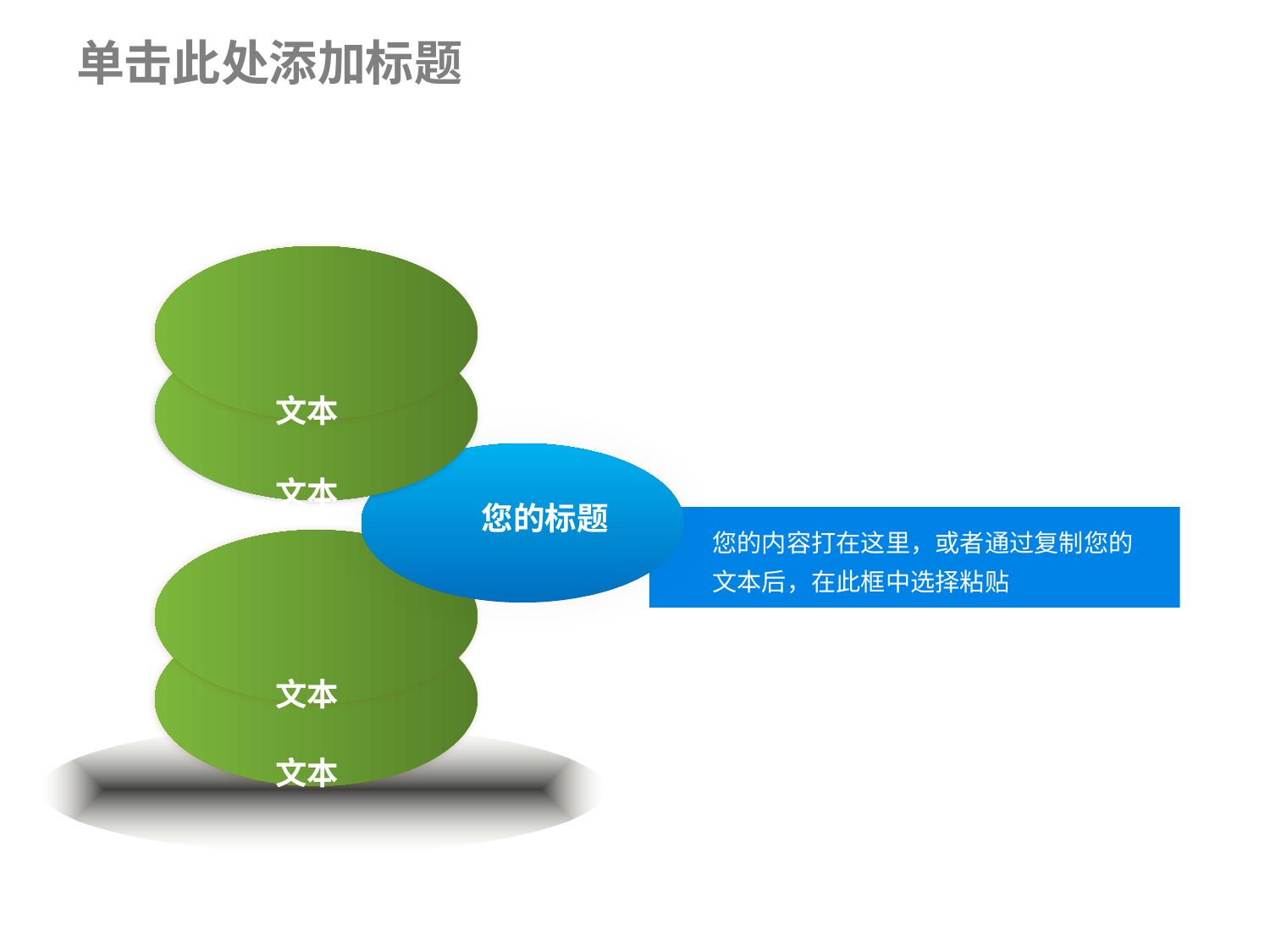

# 单击此处添加标题

文本

文本
您的标题

您的内容打在这里，或者通过复制您的文本后，在此框中选择粘贴

文本

文本